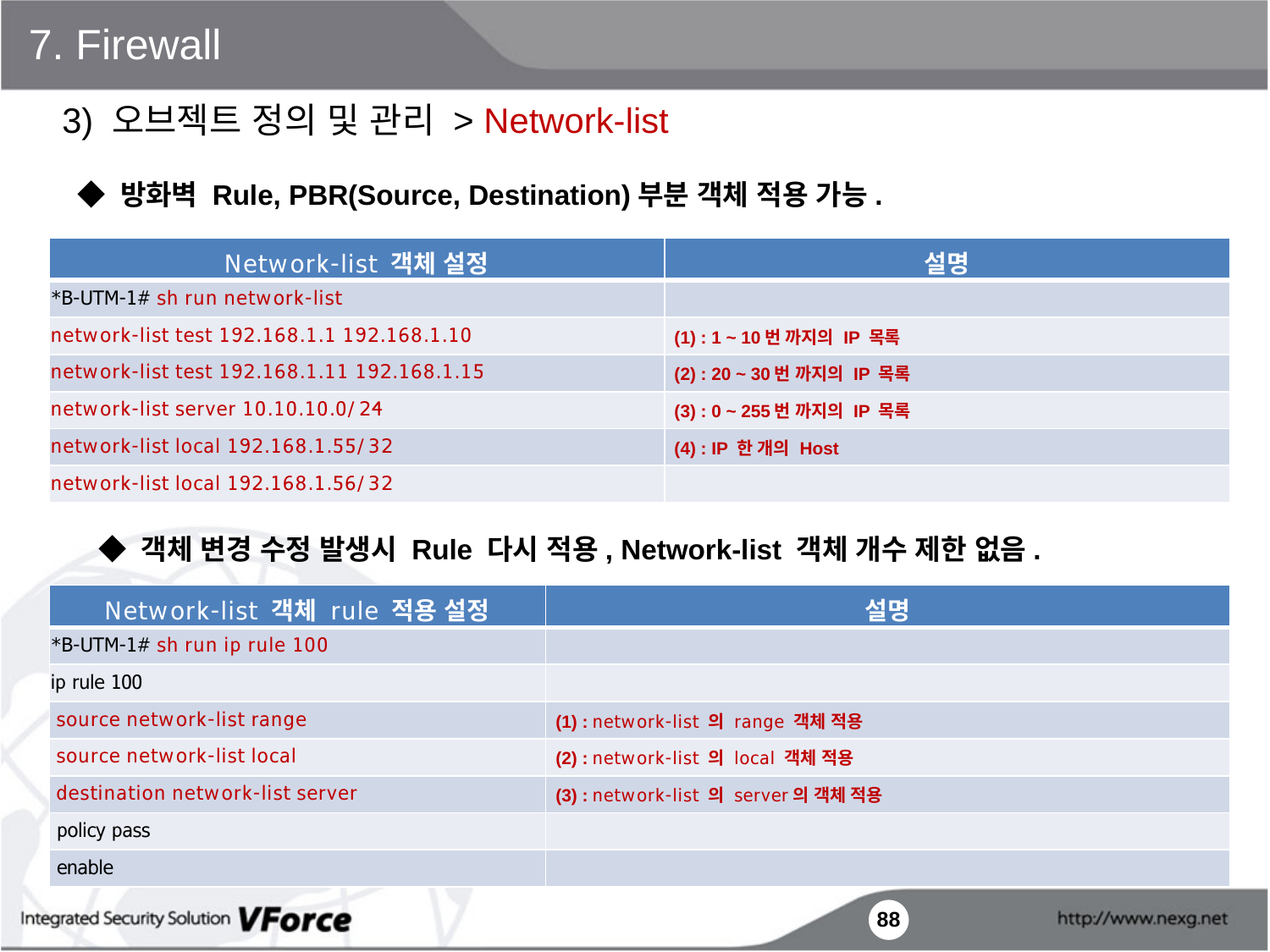

7. Firewall
3) 오브젝트 정의 및 관리 > Network-list
◆ 방화벽 Rule, PBR(Source, Destination)부분 객체 적용 가능.
| Network-list 객체 설정 | 설명 |
| --- | --- |
| \*B-UTM-1# sh run network-list |  |
| network-list test 192.168.1.1 192.168.1.10 | (1) : 1 ~ 10번 까지의 IP 목록 |
| network-list test 192.168.1.11 192.168.1.15 | (2) : 20 ~ 30번 까지의 IP 목록 |
| network-list server 10.10.10.0/24 | (3) : 0 ~ 255번 까지의 IP 목록 |
| network-list local 192.168.1.55/32 | (4) : IP 한 개의 Host |
| network-list local 192.168.1.56/32 |  |
◆ 객체 변경 수정 발생시 Rule 다시 적용, Network-list 객체 개수 제한 없음.
| Network-list 객체 rule 적용 설정 | 설명 |
| --- | --- |
| \*B-UTM-1# sh run ip rule 100 |  |
| ip rule 100 |  |
| source network-list range | (1) : network-list 의 range 객체 적용 |
| source network-list local | (2) : network-list 의 local 객체 적용 |
| destination network-list server | (3) : network-list 의 server의 객체 적용 |
| policy pass |  |
| enable |  |